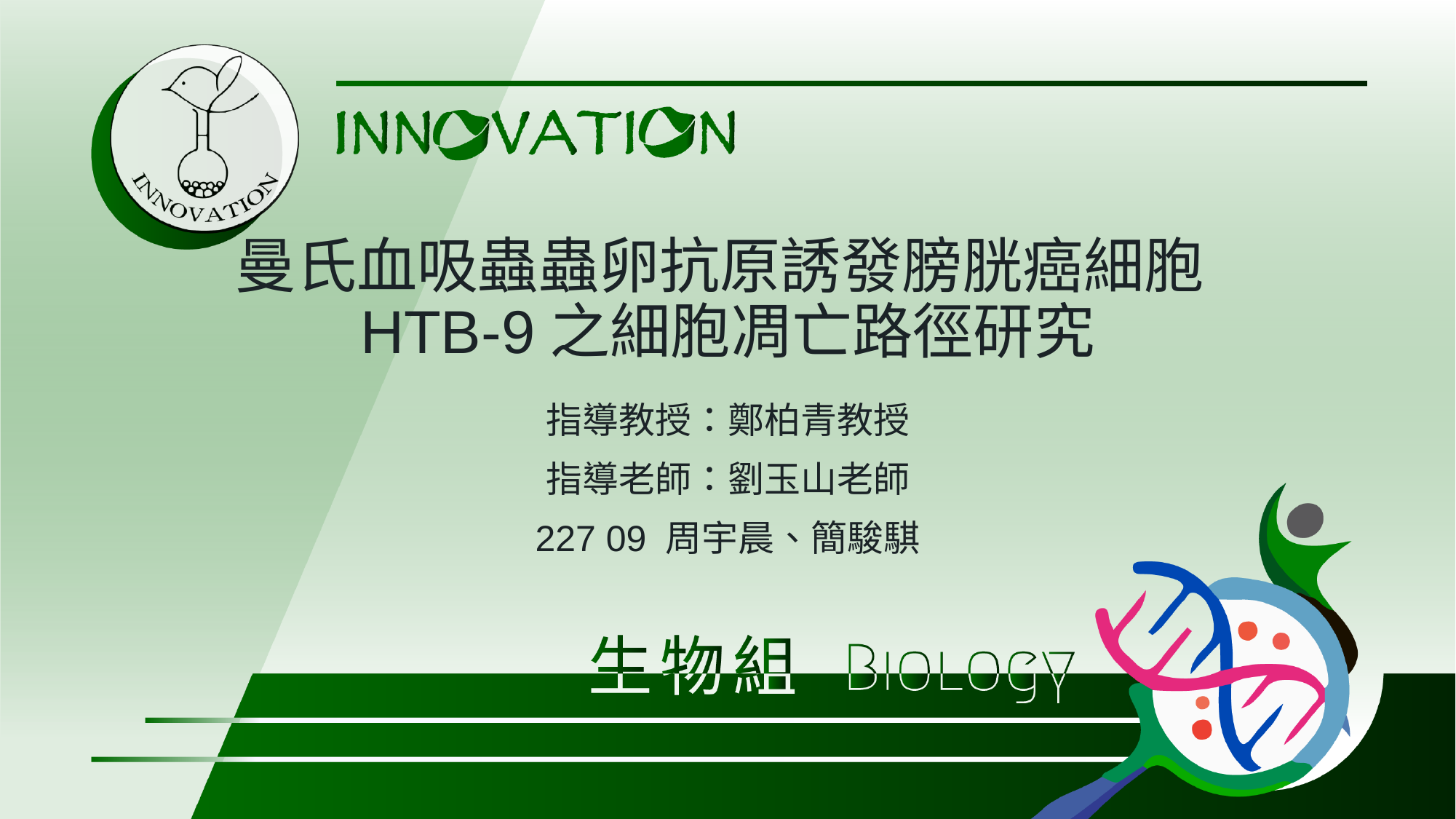

曼氏血吸蟲蟲卵抗原誘發膀胱癌細胞HTB-9之細胞凋亡路徑研究
指導教授：鄭柏青教授
指導老師：劉玉山老師
227 09 周宇晨、簡駿騏